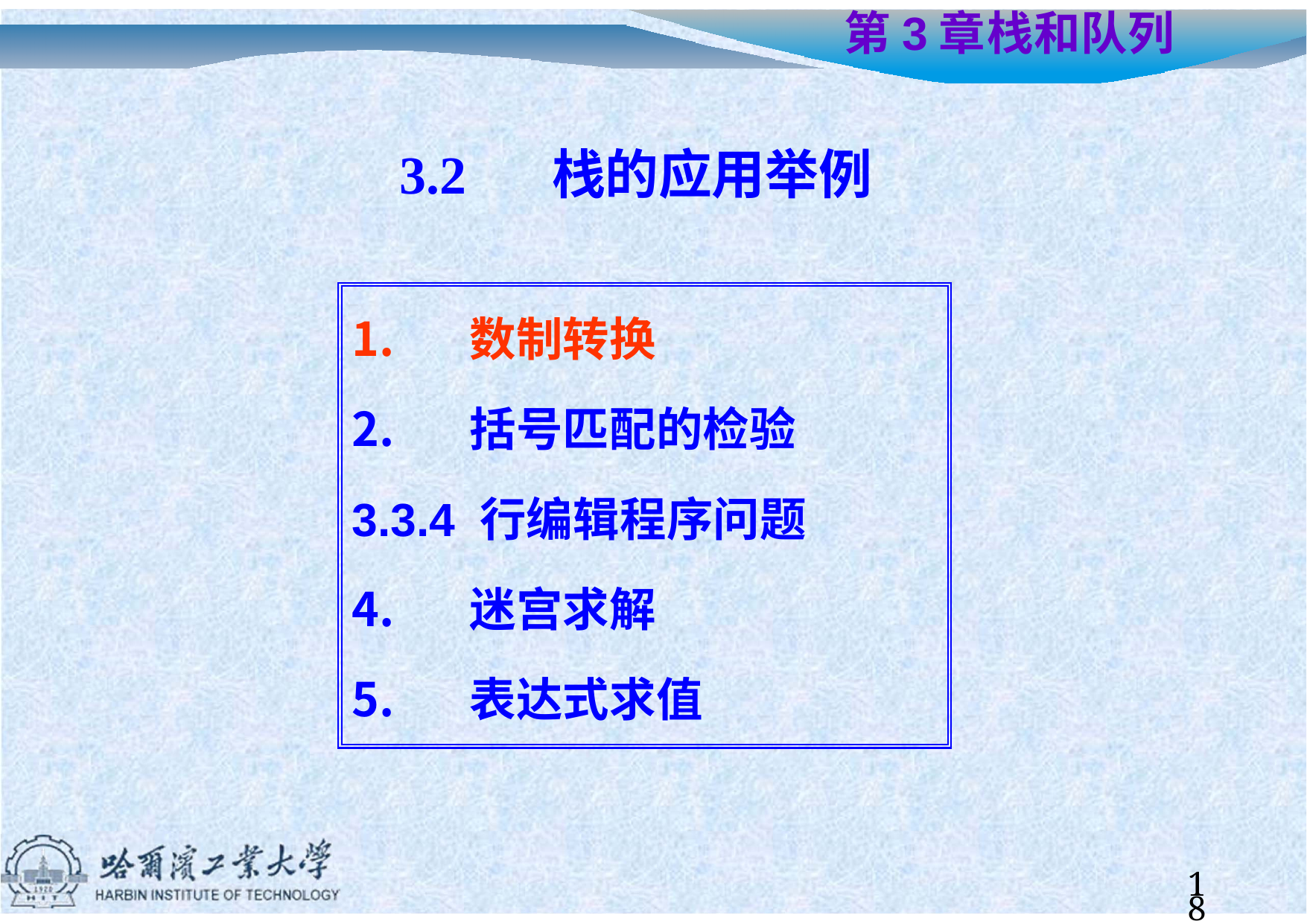

# 第3章	栈和队列

3.2	栈的应用举例

数制转换
括号匹配的检验
3.3.4 行编辑程序问题
迷宫求解
表达式求值

18